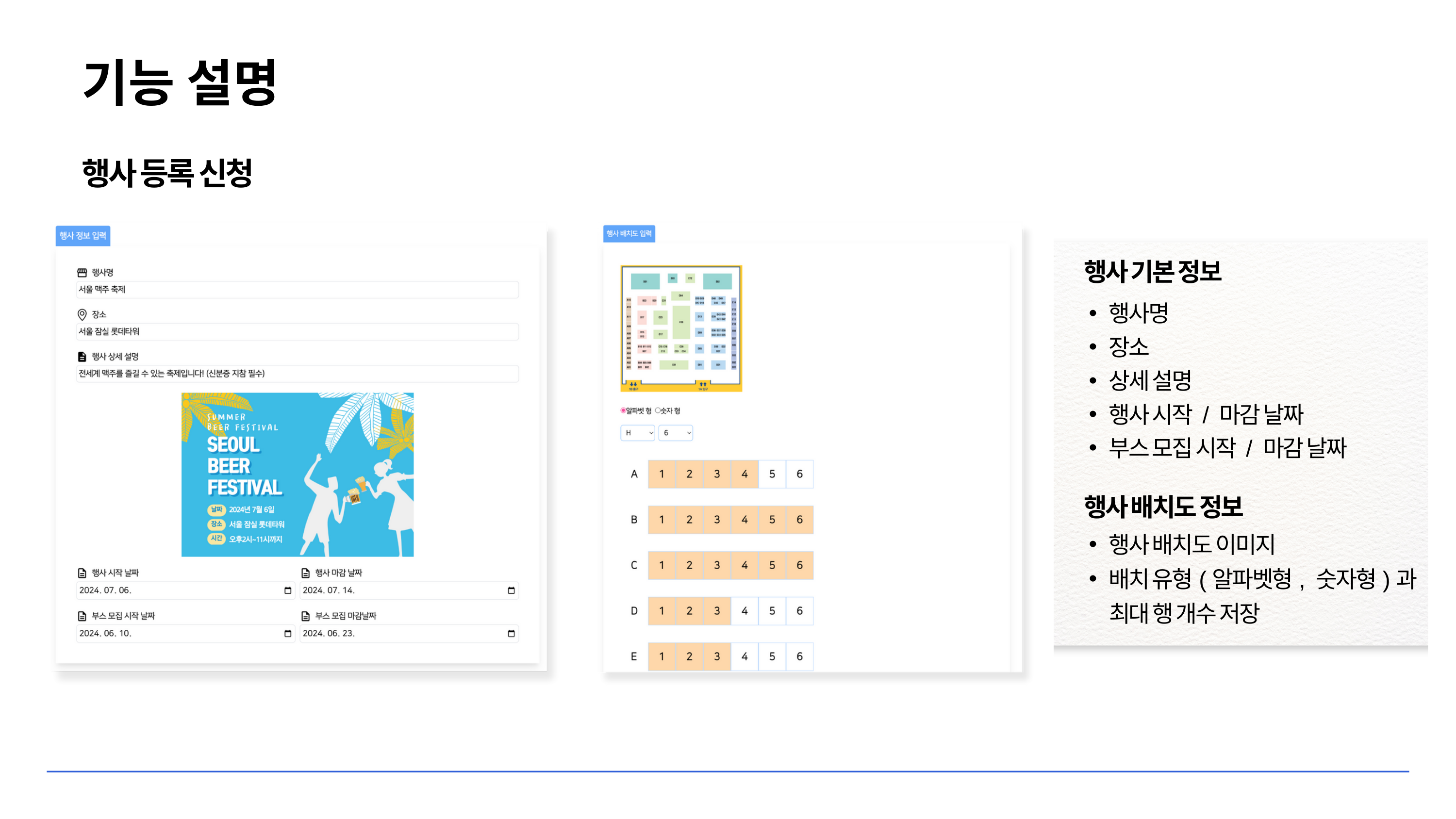

기능 설명
행사 등록 신청

행사 기본 정보

행사명
장소
상세 설명
행사 시작 / 마감 날짜
부스 모집 시작 / 마감 날짜
행사 배치도 정보
행사 배치도 이미지
배치 유형(알파벳형, 숫자형)과
         최대 행 개수 저장